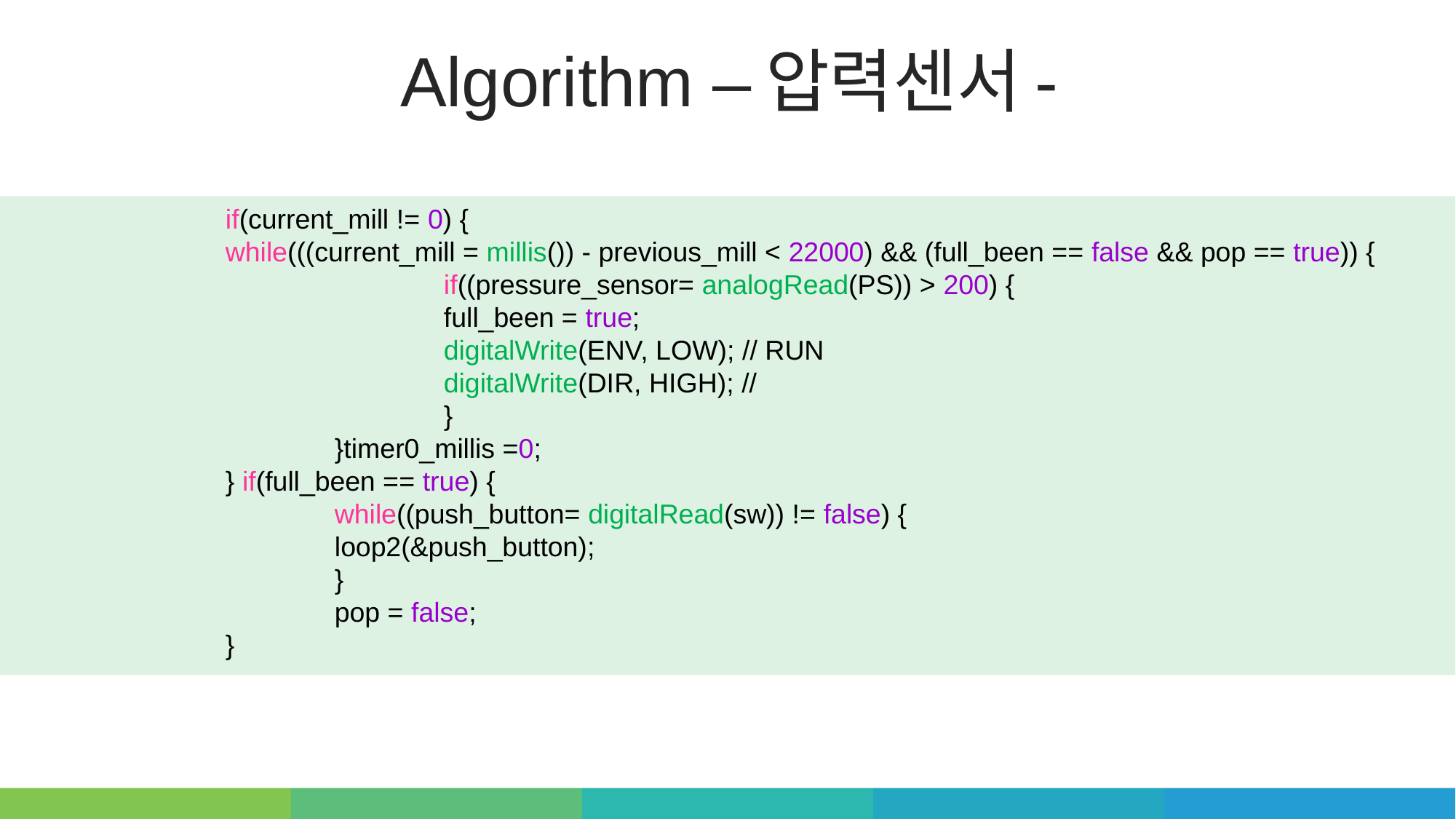

Algorithm –압력센서-

if(current_mill != 0) {
while(((current_mill = millis()) - previous_mill < 22000) && (full_been == false && pop == true)) {
		if((pressure_sensor= analogRead(PS)) > 200) {
		full_been = true;
		digitalWrite(ENV, LOW); // RUN
		digitalWrite(DIR, HIGH); //
		}
	}timer0_millis =0;
} if(full_been == true) {
	while((push_button= digitalRead(sw)) != false) {
	loop2(&push_button);
	}
	pop = false;
}